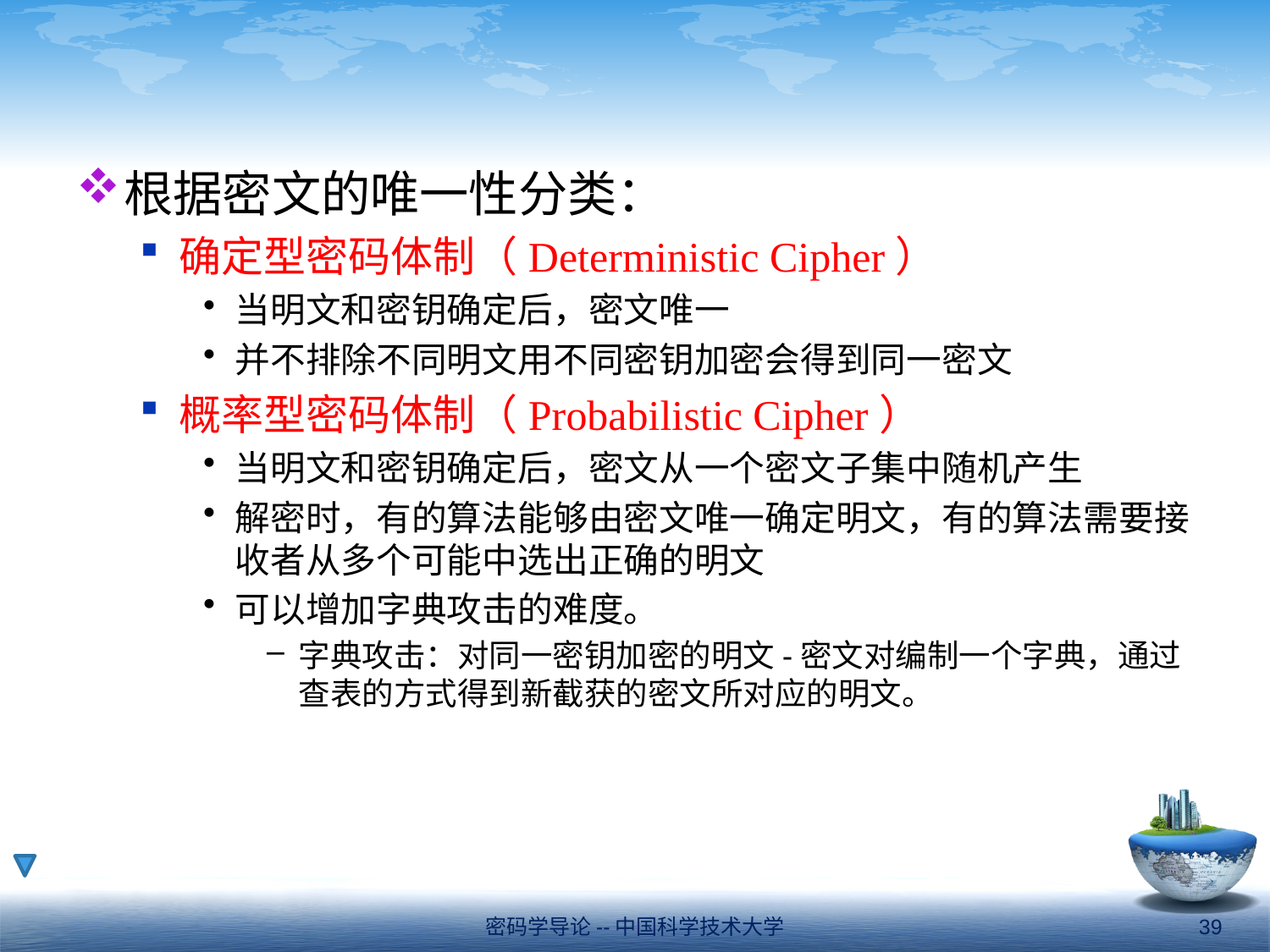

#
根据密文的唯一性分类：
确定型密码体制（Deterministic Cipher）
当明文和密钥确定后，密文唯一
并不排除不同明文用不同密钥加密会得到同一密文
概率型密码体制（Probabilistic Cipher）
当明文和密钥确定后，密文从一个密文子集中随机产生
解密时，有的算法能够由密文唯一确定明文，有的算法需要接收者从多个可能中选出正确的明文
可以增加字典攻击的难度。
字典攻击：对同一密钥加密的明文-密文对编制一个字典，通过查表的方式得到新截获的密文所对应的明文。

密码学导论--中国科学技术大学
39